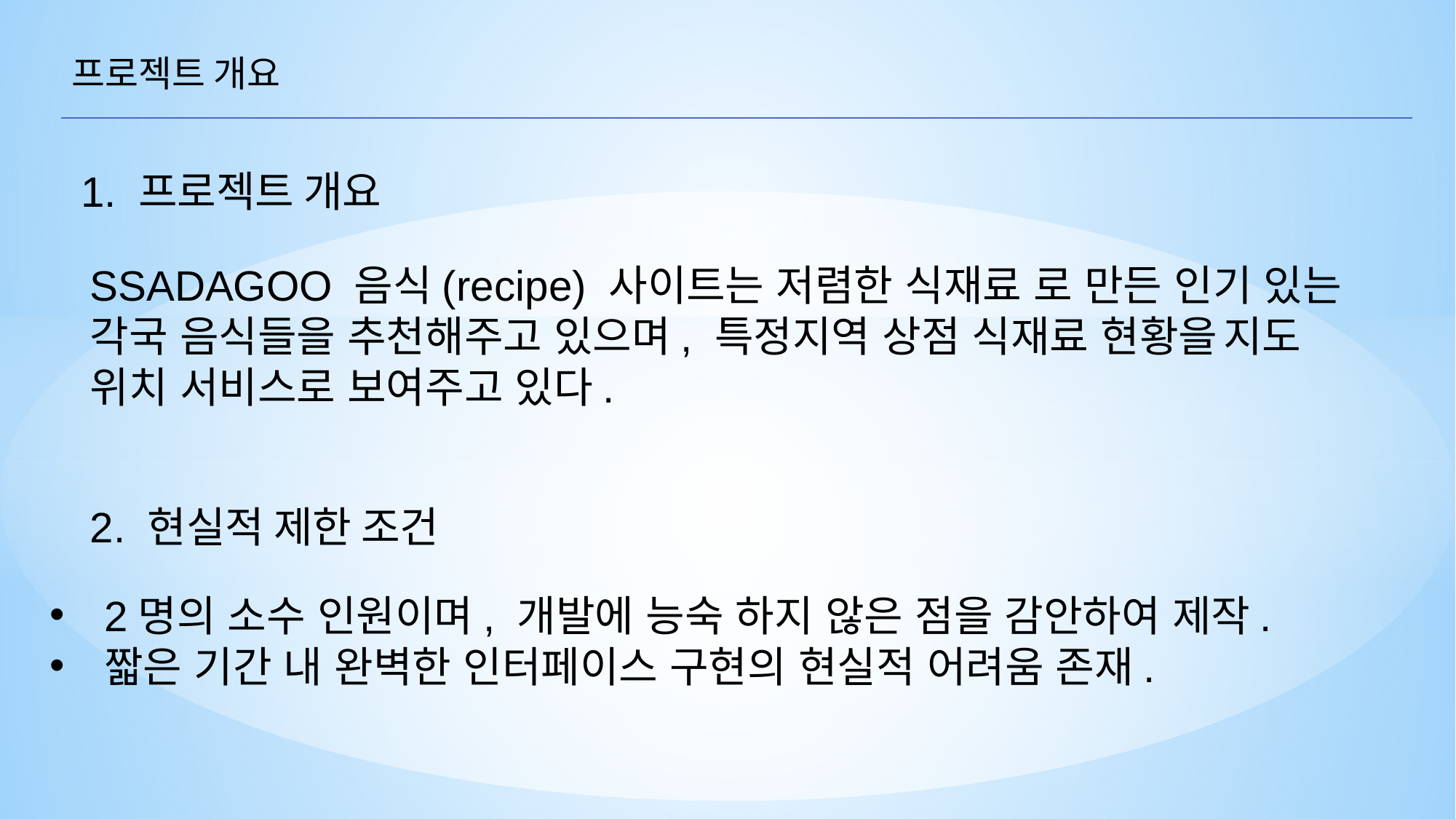

프로젝트 개요
1. 프로젝트 개요
SSADAGOO 음식(recipe) 사이트는 저렴한 식재료 로 만든 인기 있는 각국 음식들을 추천해주고 있으며, 특정지역 상점 식재료 현황을 지도 위치 서비스로 보여주고 있다.
2. 현실적 제한 조건
2명의 소수 인원이며, 개발에 능숙 하지 않은 점을 감안하여 제작.
짧은 기간 내 완벽한 인터페이스 구현의 현실적 어려움 존재.